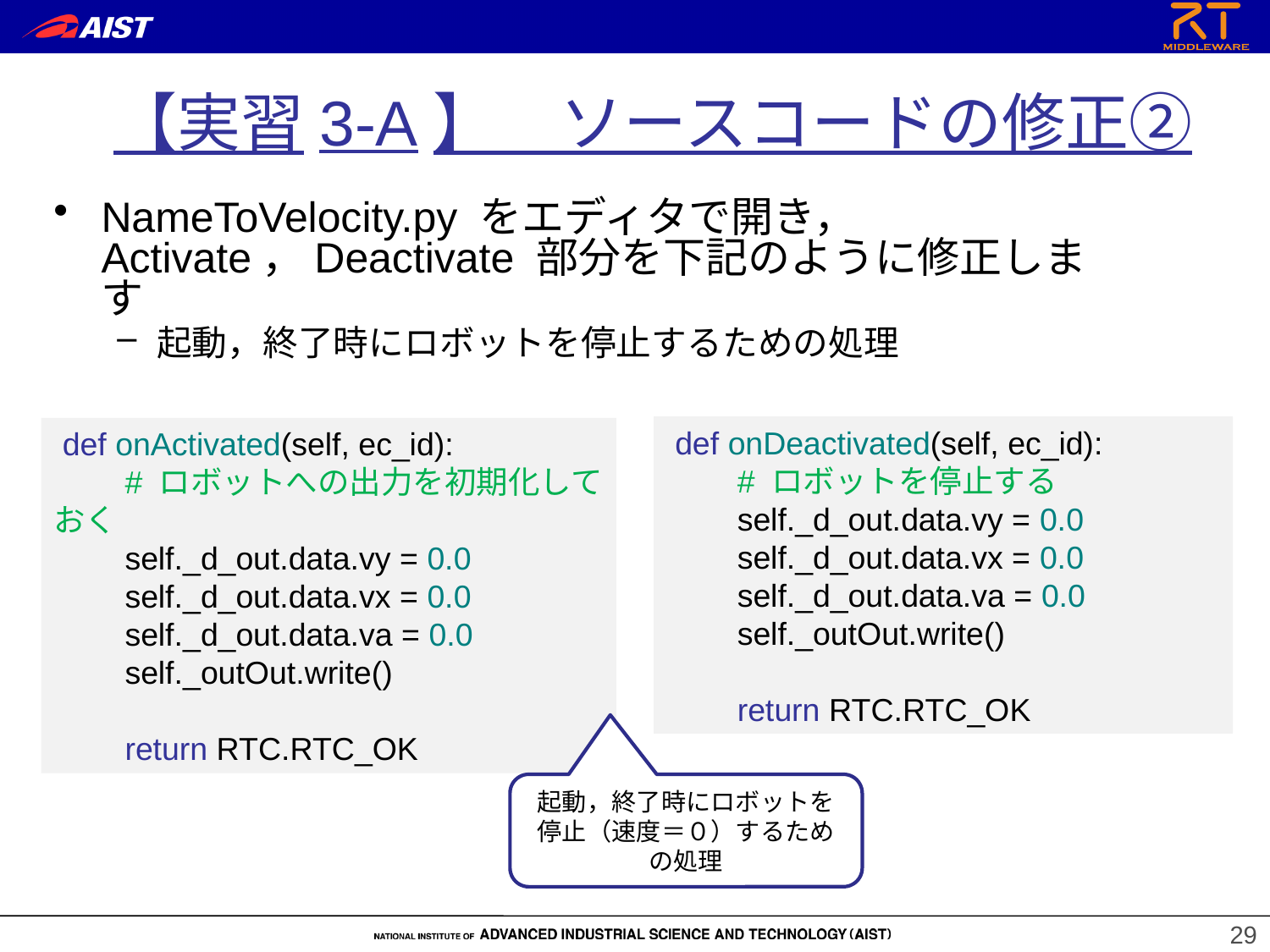

【実習3-A】　ソースコードの修正②
NameToVelocity.py をエディタで開き，
Activate，Deactivate 部分を下記のように修正します
起動，終了時にロボットを停止するための処理
 def onDeactivated(self, ec_id):
        # ロボットを停止する
        self._d_out.data.vy = 0.0
        self._d_out.data.vx = 0.0
        self._d_out.data.va = 0.0
        self._outOut.write()

        return RTC.RTC_OK
 def onActivated(self, ec_id):
        # ロボットへの出力を初期化しておく
        self._d_out.data.vy = 0.0
        self._d_out.data.vx = 0.0
        self._d_out.data.va = 0.0
        self._outOut.write()

        return RTC.RTC_OK
起動，終了時にロボットを停止（速度＝０）するための処理
29